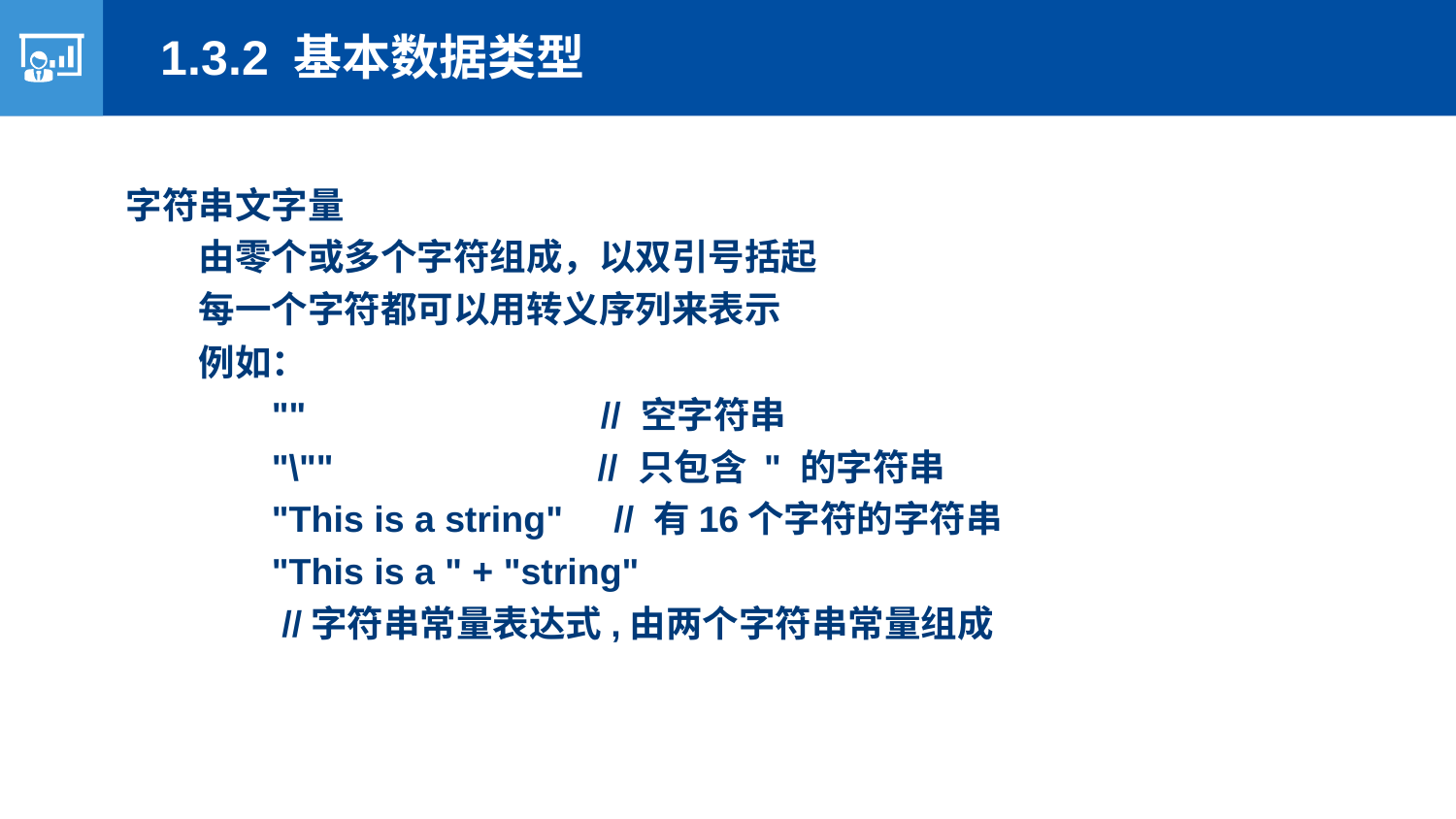

1.3.2 基本数据类型
字符串文字量
由零个或多个字符组成，以双引号括起
每一个字符都可以用转义序列来表示
例如：
""                             // 空字符串
"\""                          // 只包含 " 的字符串
"This is a string"     // 有16个字符的字符串
"This is a " + "string"
 //字符串常量表达式,由两个字符串常量组成